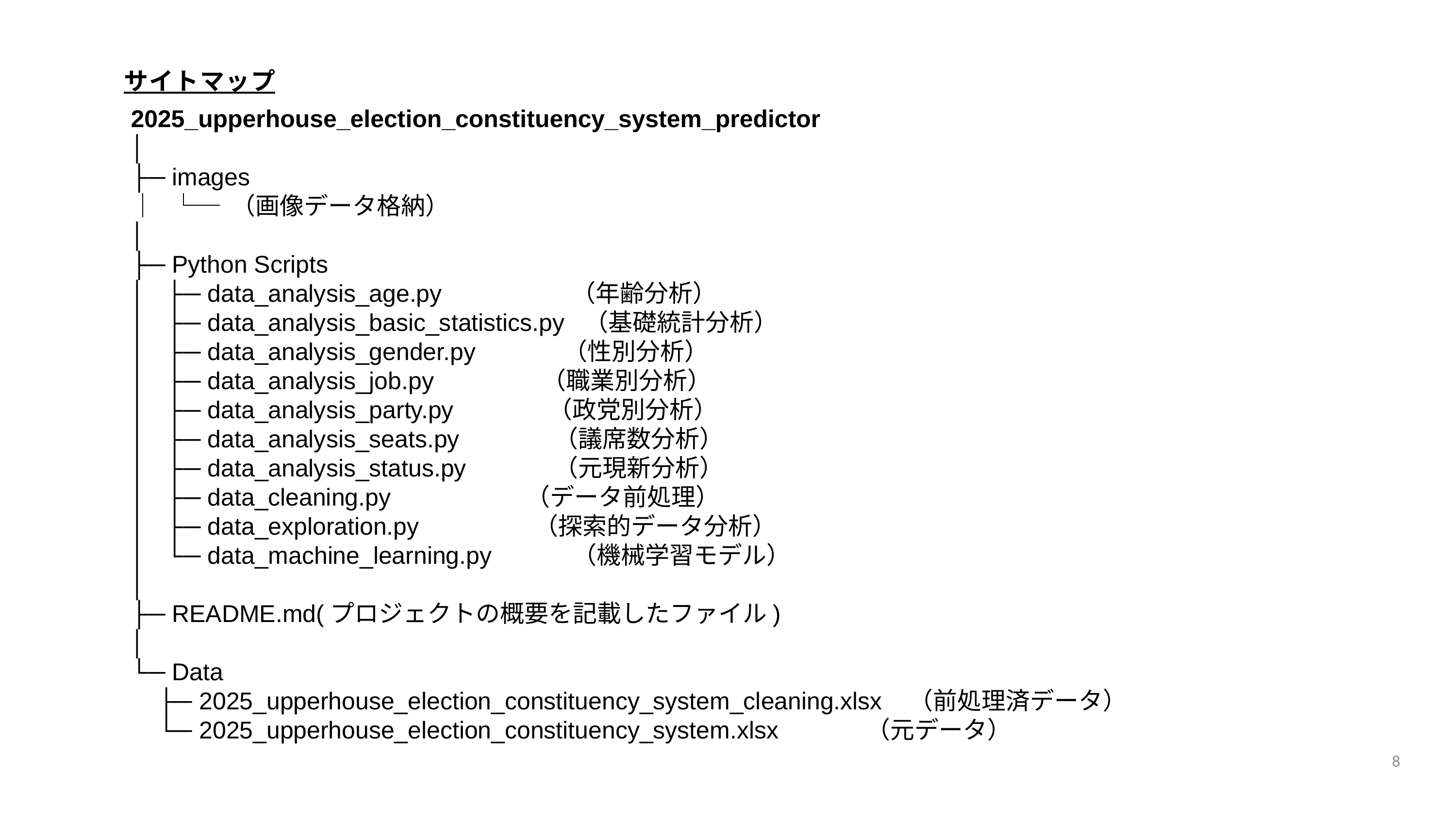

サイトマップ
2025_upperhouse_election_constituency_system_predictor
│
├─ images
│   └─ （画像データ格納）
│
├─ Python Scripts
│   ├─ data_analysis_age.py             　  （年齢分析）
│   ├─ data_analysis_basic_statistics.py  （基礎統計分析）
│   ├─ data_analysis_gender.py            （性別分析）
│   ├─ data_analysis_job.py               （職業別分析）
│   ├─ data_analysis_party.py             （政党別分析）
│   ├─ data_analysis_seats.py             （議席数分析）
│   ├─ data_analysis_status.py            （元現新分析）
│   ├─ data_cleaning.py                   （データ前処理）
│   ├─ data_exploration.py                （探索的データ分析）
│   └─ data_machine_learning.py           （機械学習モデル）
│
├─ README.md(プロジェクトの概要を記載したファイル)
│
└─ Data
    ├─ 2025_upperhouse_election_constituency_system_cleaning.xlsx   （前処理済データ）
    └─ 2025_upperhouse_election_constituency_system.xlsx            （元データ）
8